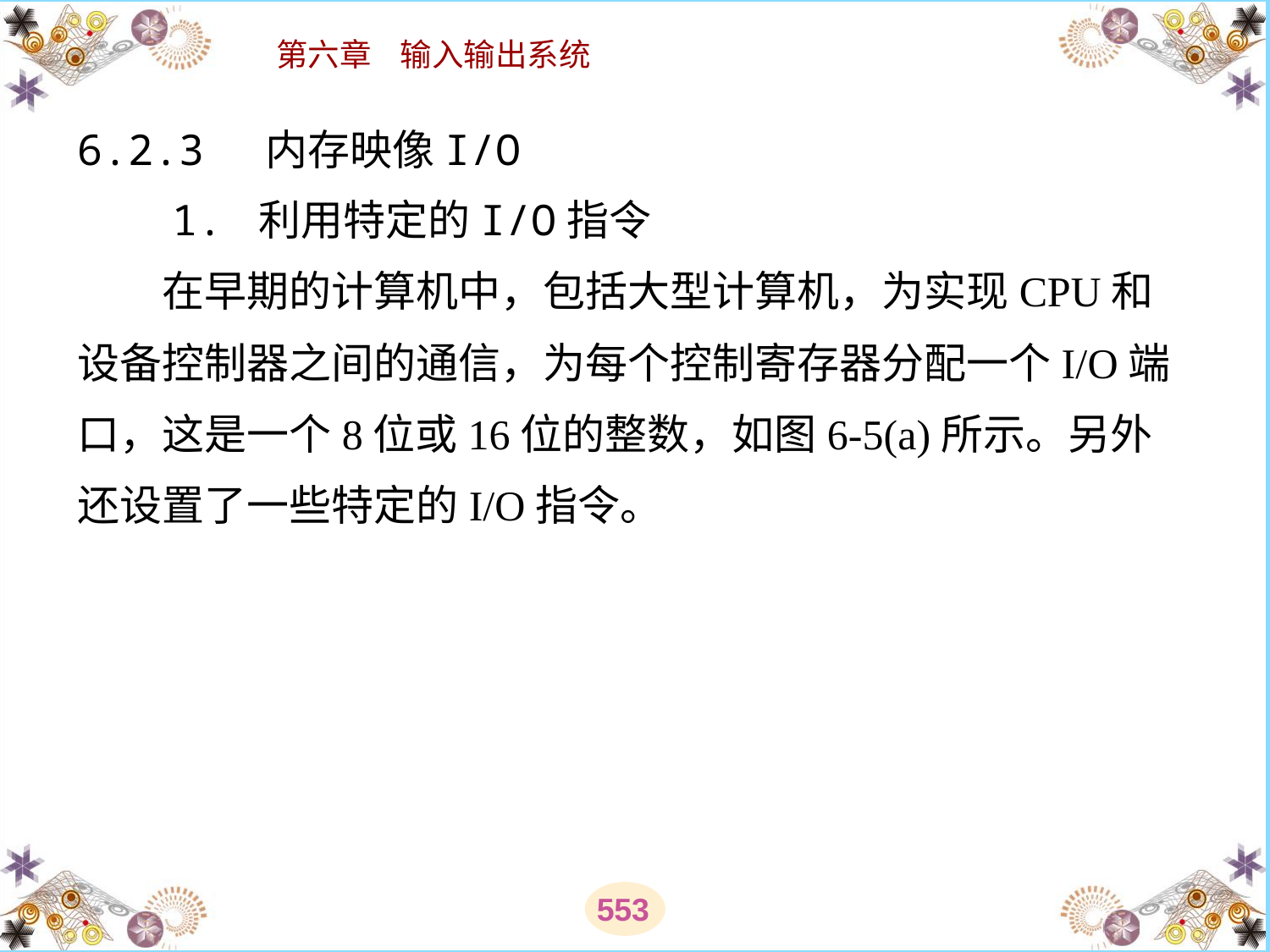

# 6.2.3  内存映像I/O 　　1. 利用特定的I/O指令 　　在早期的计算机中，包括大型计算机，为实现CPU和设备控制器之间的通信，为每个控制寄存器分配一个I/O端口，这是一个8位或16位的整数，如图6-5(a)所示。另外还设置了一些特定的I/O指令。